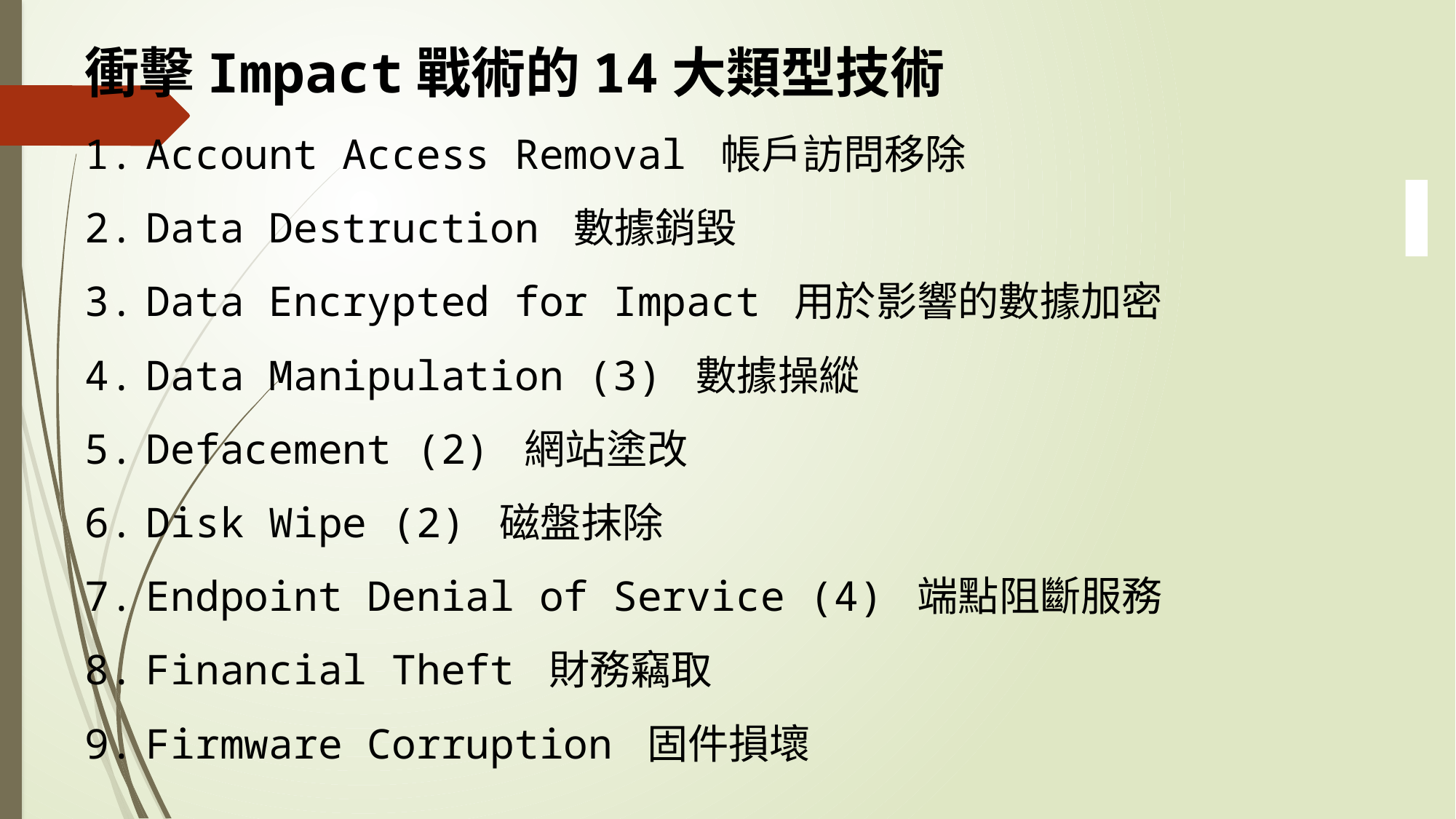

衝擊Impact戰術的14大類型技術
Account Access Removal 帳戶訪問移除
Data Destruction 數據銷毀
Data Encrypted for Impact 用於影響的數據加密
Data Manipulation (3) 數據操縱
Defacement (2) 網站塗改
Disk Wipe (2) 磁盤抹除
Endpoint Denial of Service (4) 端點阻斷服務
Financial Theft 財務竊取
Firmware Corruption 固件損壞